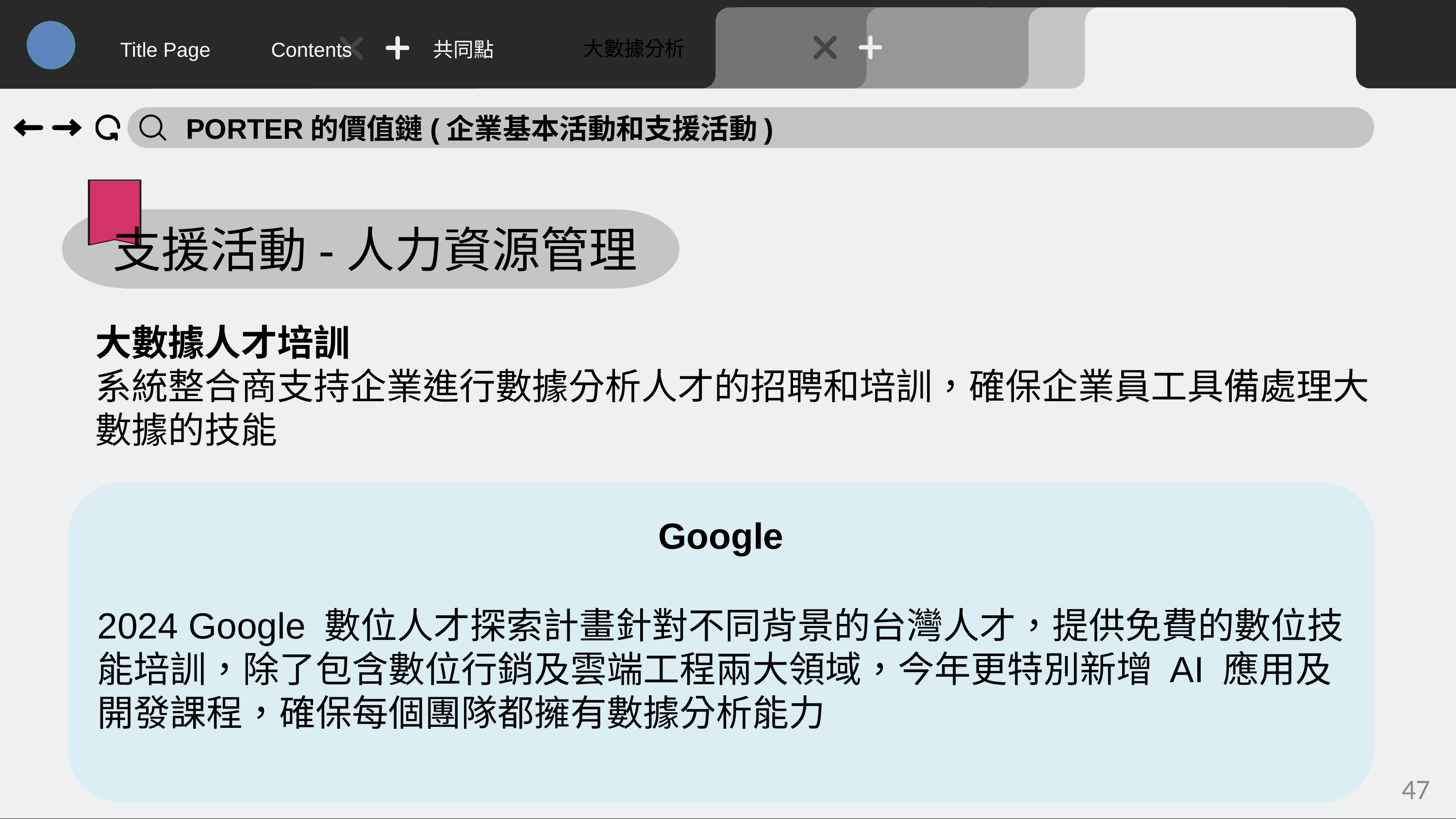

大數據分析
Title Page
Contents
共同點

PORTER的價值鏈(企業基本活動和支援活動)

支援活動-人力資源管理
大數據人才培訓
系統整合商支持企業進行數據分析人才的招聘和培訓，確保企業員工具備處理大數據的技能

Google
2024 Google 數位人才探索計畫針對不同背景的台灣人才，提供免費的數位技能培訓，除了包含數位行銷及雲端工程兩大領域，今年更特別新增 AI 應用及開發課程，確保每個團隊都擁有數據分析能力
47
47